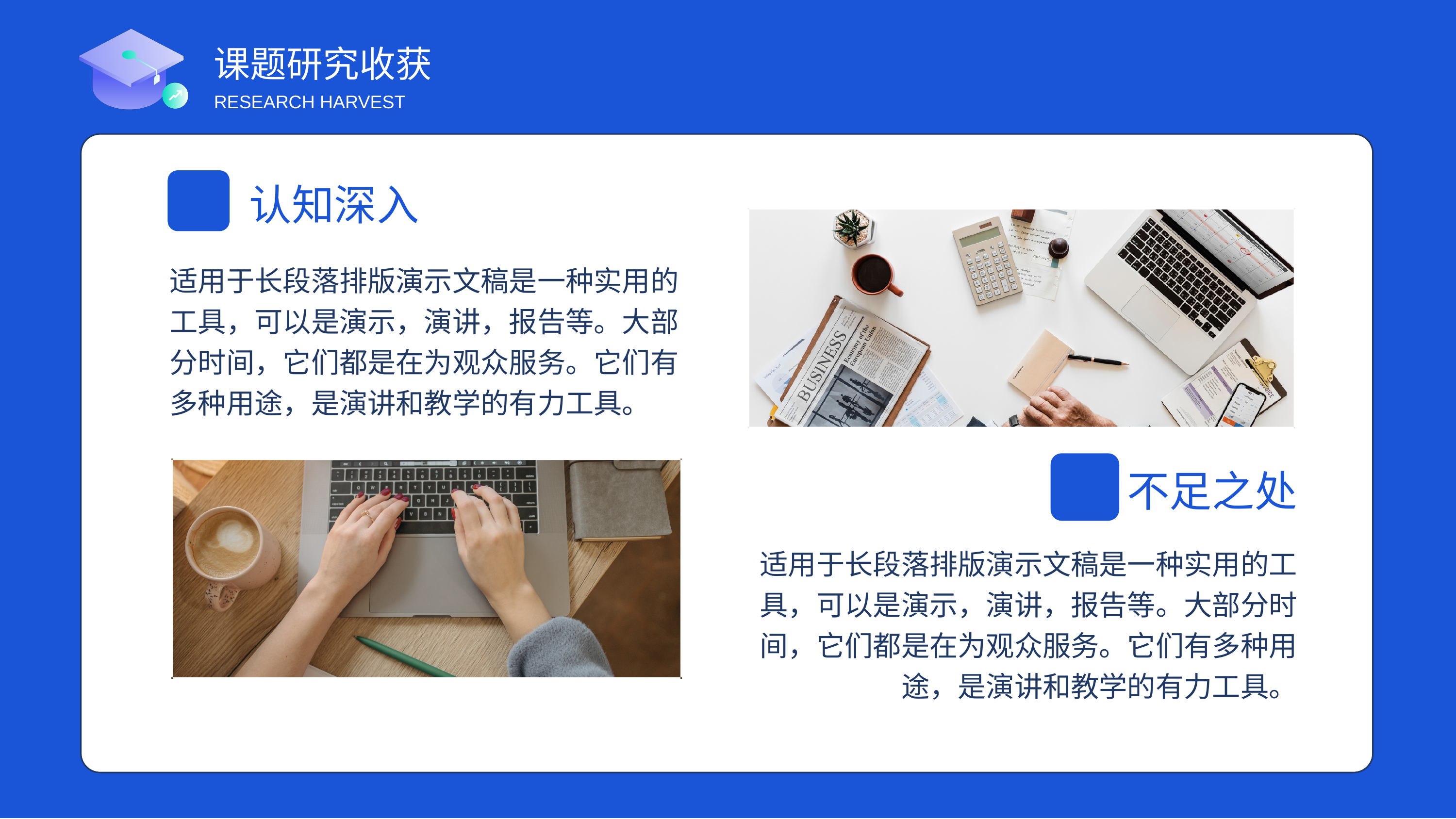

课题研究收获
RESEARCH HARVEST

认知深入

适用于长段落排版演示文稿是一种实用的工具，可以是演示，演讲，报告等。大部分时间，它们都是在为观众服务。它们有多种用途，是演讲和教学的有力工具。

不足之处

适用于长段落排版演示文稿是一种实用的工具，可以是演示，演讲，报告等。大部分时间，它们都是在为观众服务。它们有多种用途，是演讲和教学的有力工具。